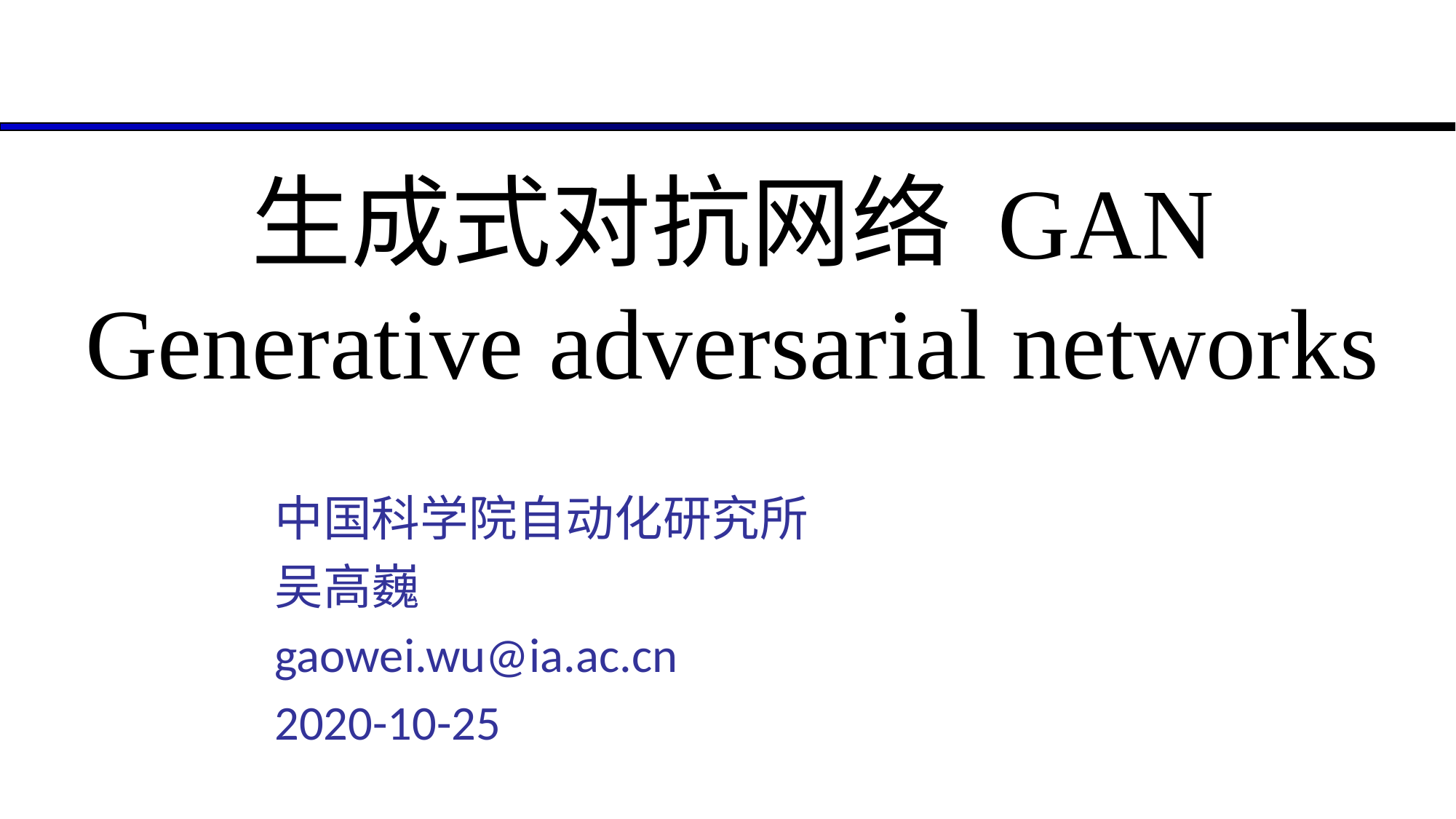

# 生成式对抗网络 GAN Generative adversarial networks
中国科学院自动化研究所
吴高巍
gaowei.wu@ia.ac.cn
2020-10-25